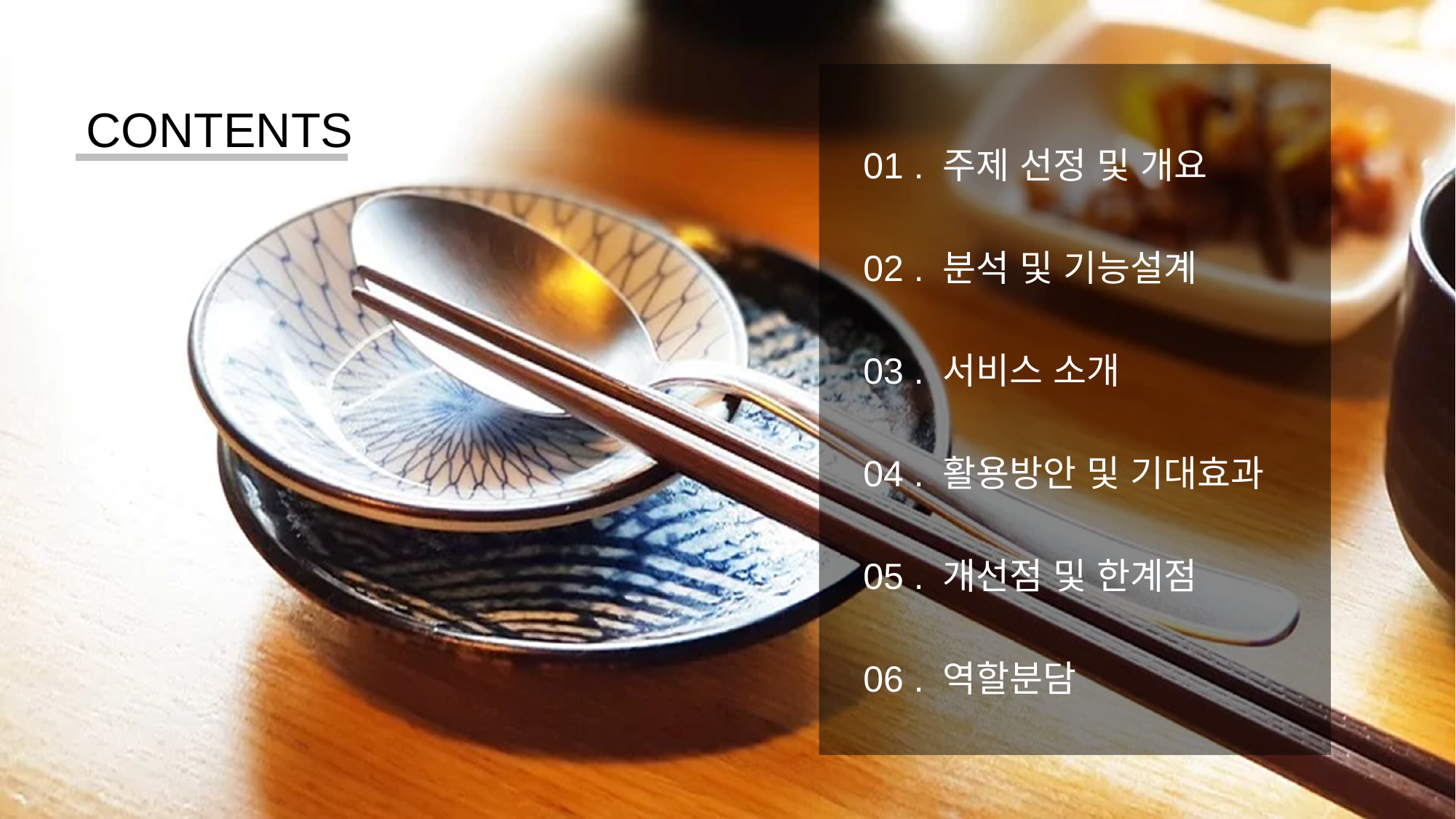

01 . 주제 선정 및 개요
02 . 분석 및 기능설계
03 . 서비스 소개
04 . 활용방안 및 기대효과
05 . 개선점 및 한계점
06 . 역할분담